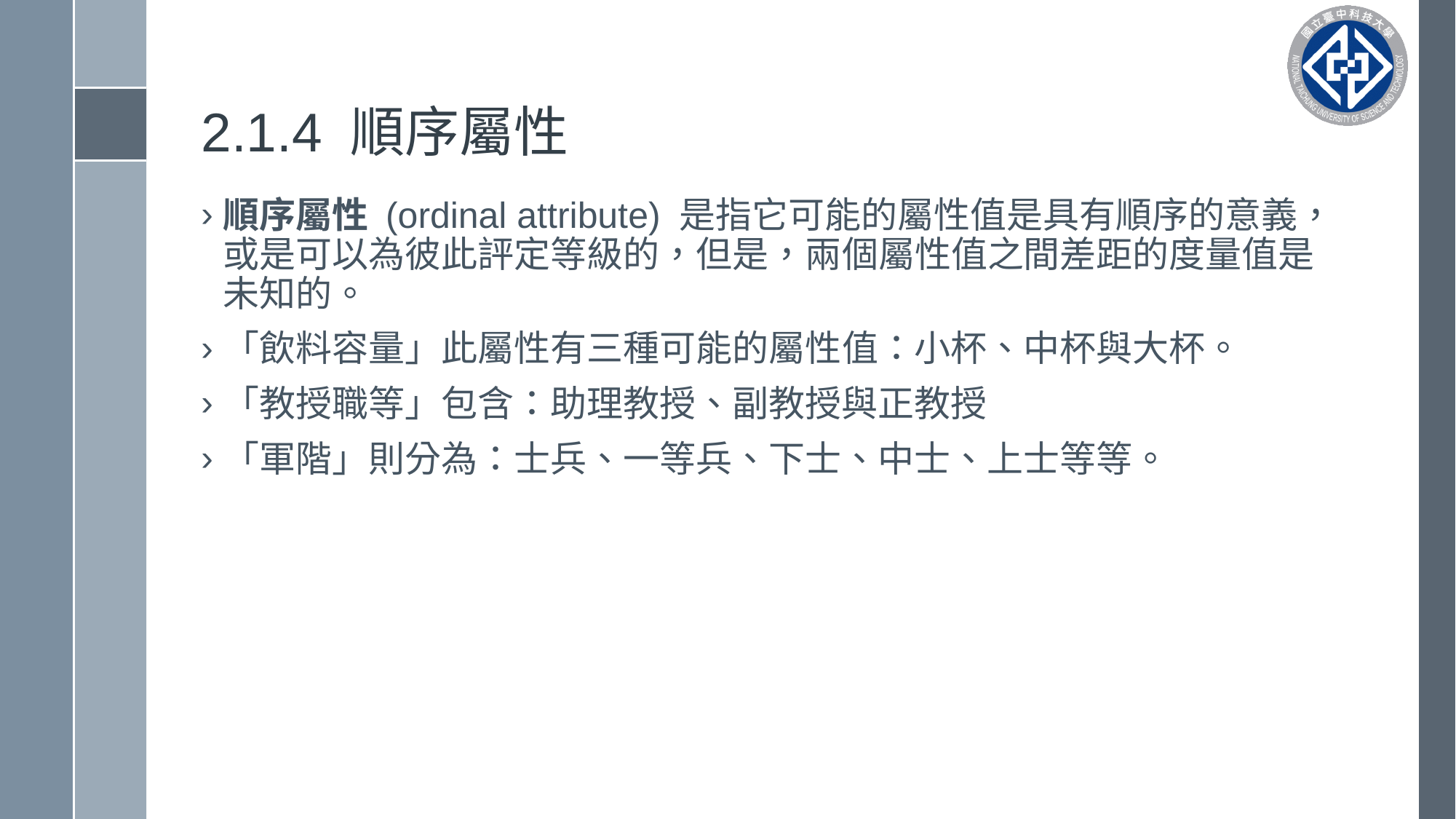

# 2.1.4 順序屬性
順序屬性 (ordinal attribute) 是指它可能的屬性值是具有順序的意義，或是可以為彼此評定等級的，但是，兩個屬性值之間差距的度量值是未知的。
「飲料容量」此屬性有三種可能的屬性值：小杯、中杯與大杯。
「教授職等」包含：助理教授、副教授與正教授
「軍階」則分為：士兵、一等兵、下士、中士、上士等等。